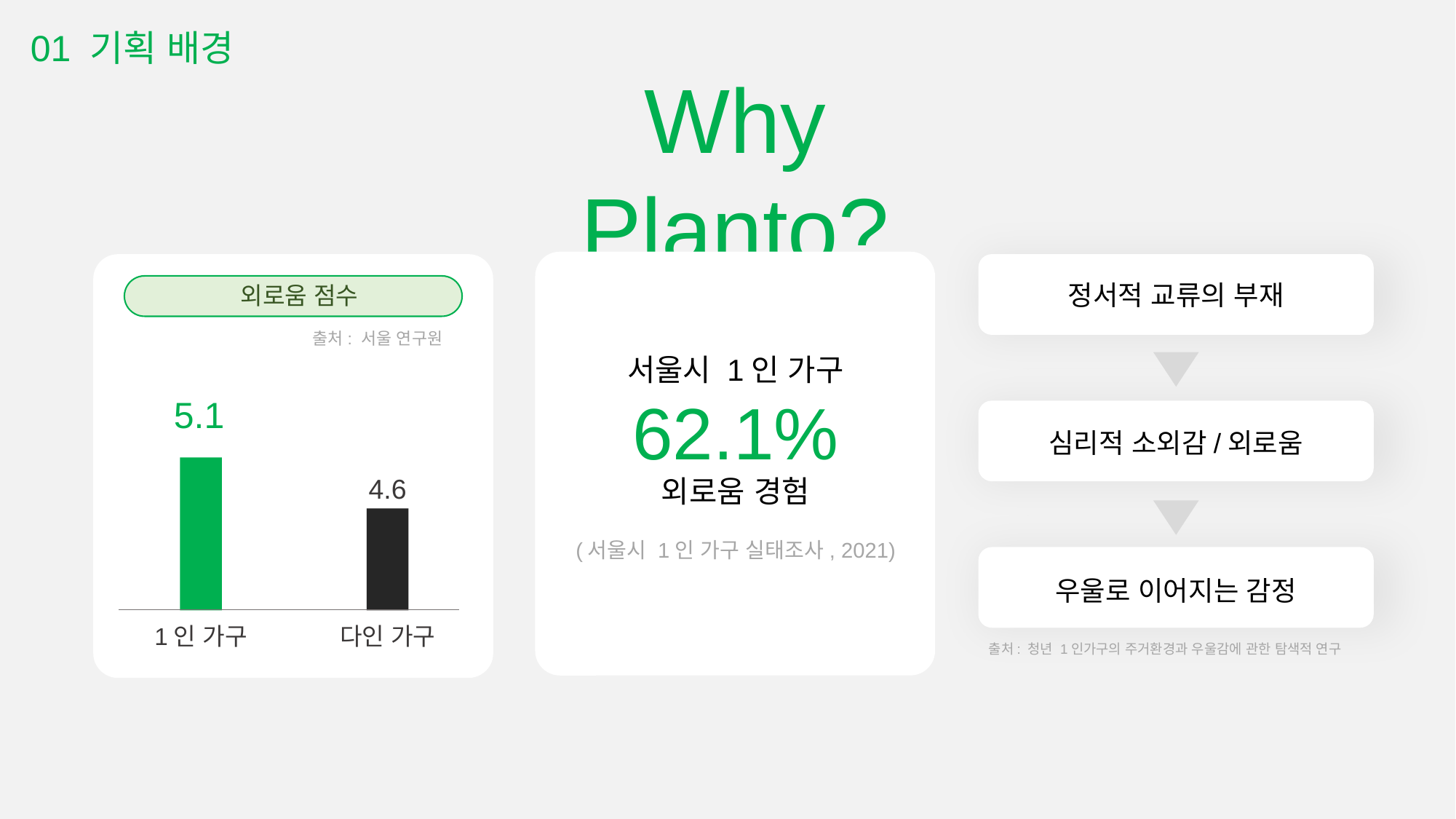

01 기획 배경
Why Planto?

외로움 점수

5.1

4.6

1인 가구
다인 가구
출처: 서울 연구원

정서적 교류의 부재

심리적 소외감/외로움

우울로 이어지는 감정
출처: 청년 1인가구의 주거환경과 우울감에 관한 탐색적 연구
서울시 1인 가구
62.1%
외로움 경험
(서울시 1인 가구 실태조사, 2021)